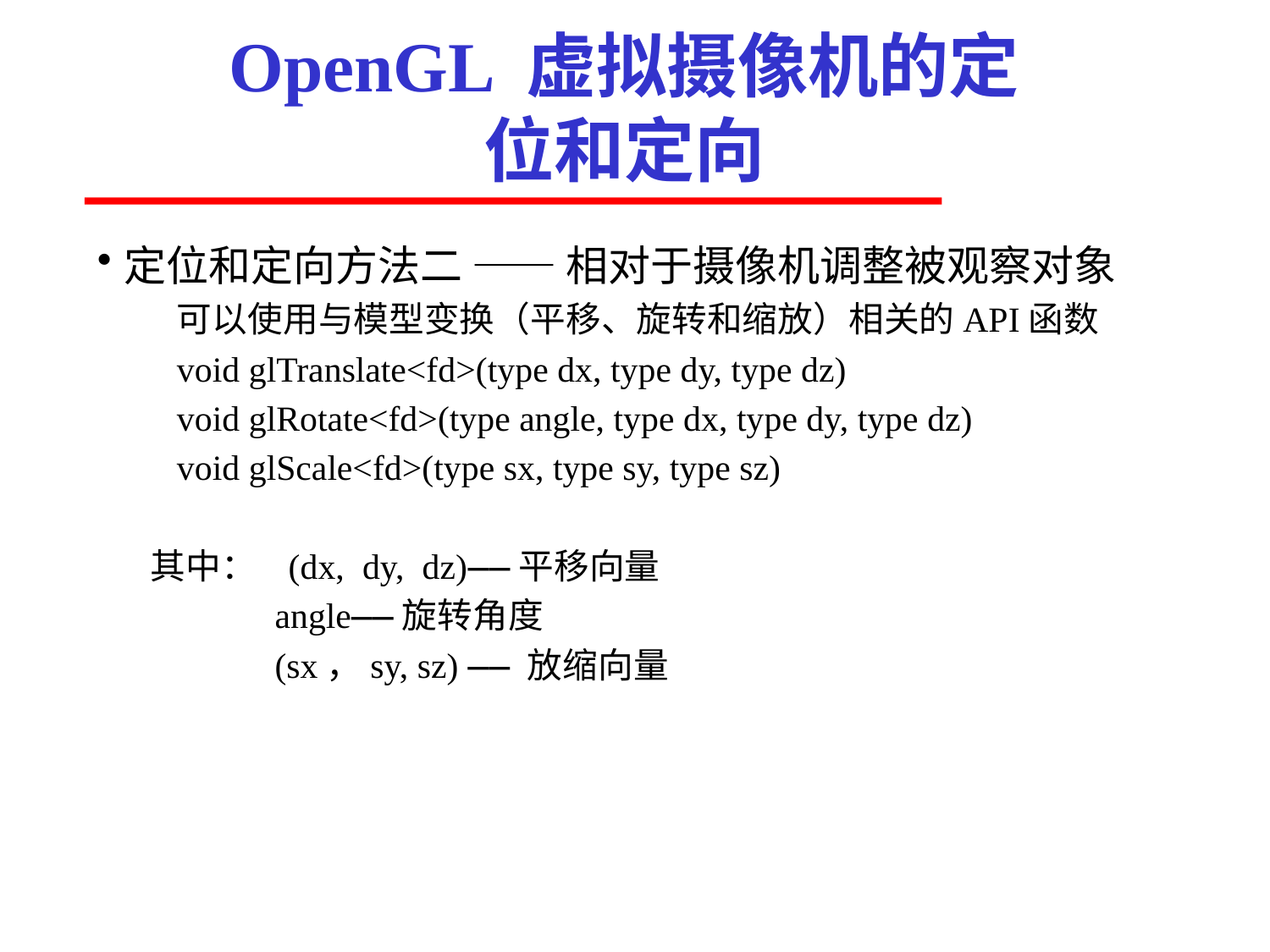

# OpenGL 虚拟摄像机的定位和定向
定位和定向方法二 —— 相对于摄像机调整被观察对象
可以使用与模型变换（平移、旋转和缩放）相关的API函数
void glTranslate<fd>(type dx, type dy, type dz)
void glRotate<fd>(type angle, type dx, type dy, type dz)
void glScale<fd>(type sx, type sy, type sz)

其中：   (dx,  dy,  dz)——平移向量
              angle——旋转角度
              (sx，sy, sz) —— 放缩向量